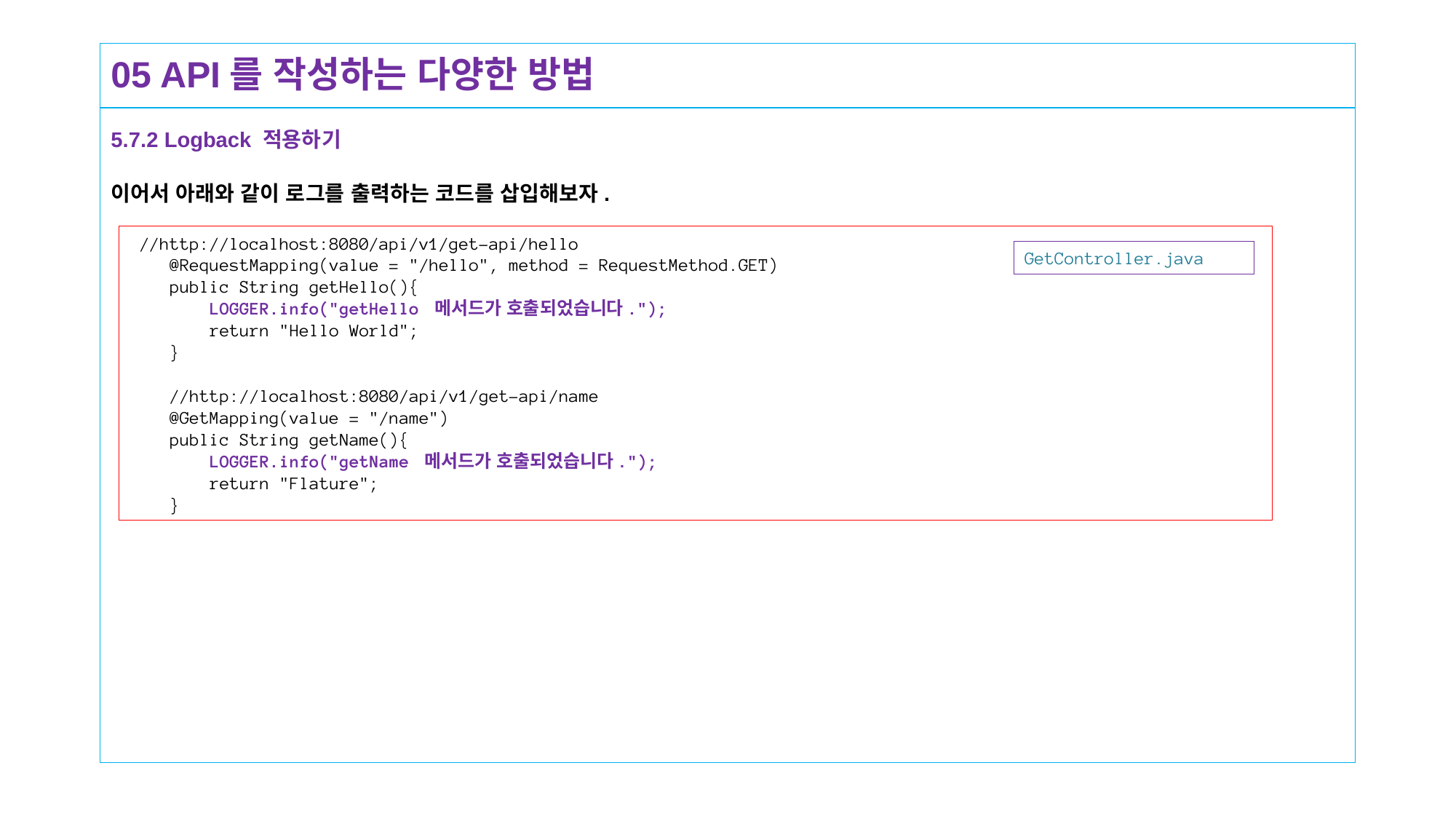

# 05 API를 작성하는 다양한 방법
5.7.2 Logback 적용하기
이어서 아래와 같이 로그를 출력하는 코드를 삽입해보자.

 //http://localhost:8080/api/v1/get-api/hello
    @RequestMapping(value = "/hello", method = RequestMethod.GET)
    public String getHello(){
        LOGGER.info("getHello 메서드가 호출되었습니다.");
        return "Hello World";
    }

    //http://localhost:8080/api/v1/get-api/name
    @GetMapping(value = "/name")
    public String getName(){
        LOGGER.info("getName 메서드가 호출되었습니다.");
        return "Flature";
    }
GetController.java